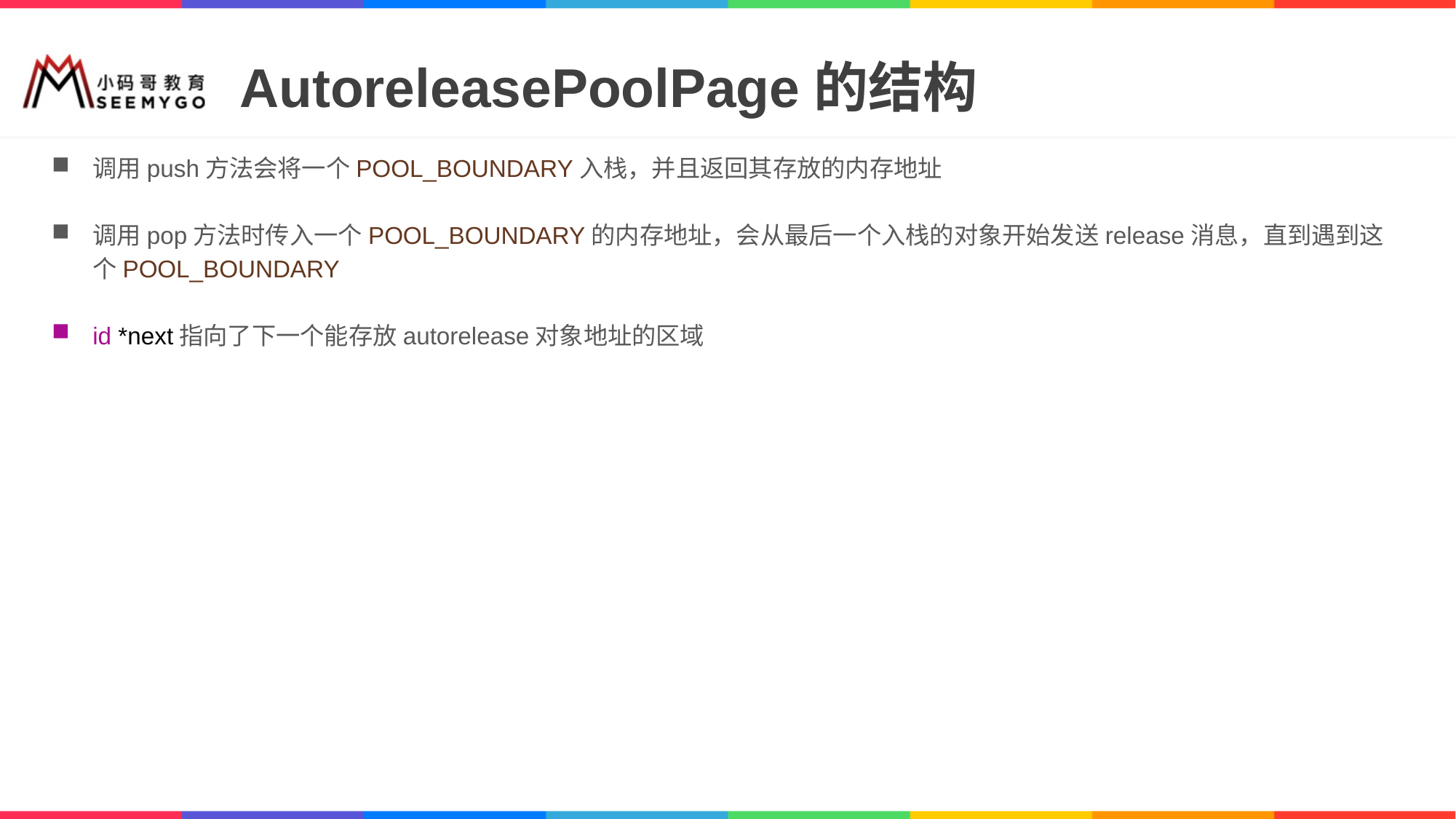

# AutoreleasePoolPage的结构
调用push方法会将一个POOL_BOUNDARY入栈，并且返回其存放的内存地址

调用pop方法时传入一个POOL_BOUNDARY的内存地址，会从最后一个入栈的对象开始发送release消息，直到遇到这个POOL_BOUNDARY

id *next指向了下一个能存放autorelease对象地址的区域